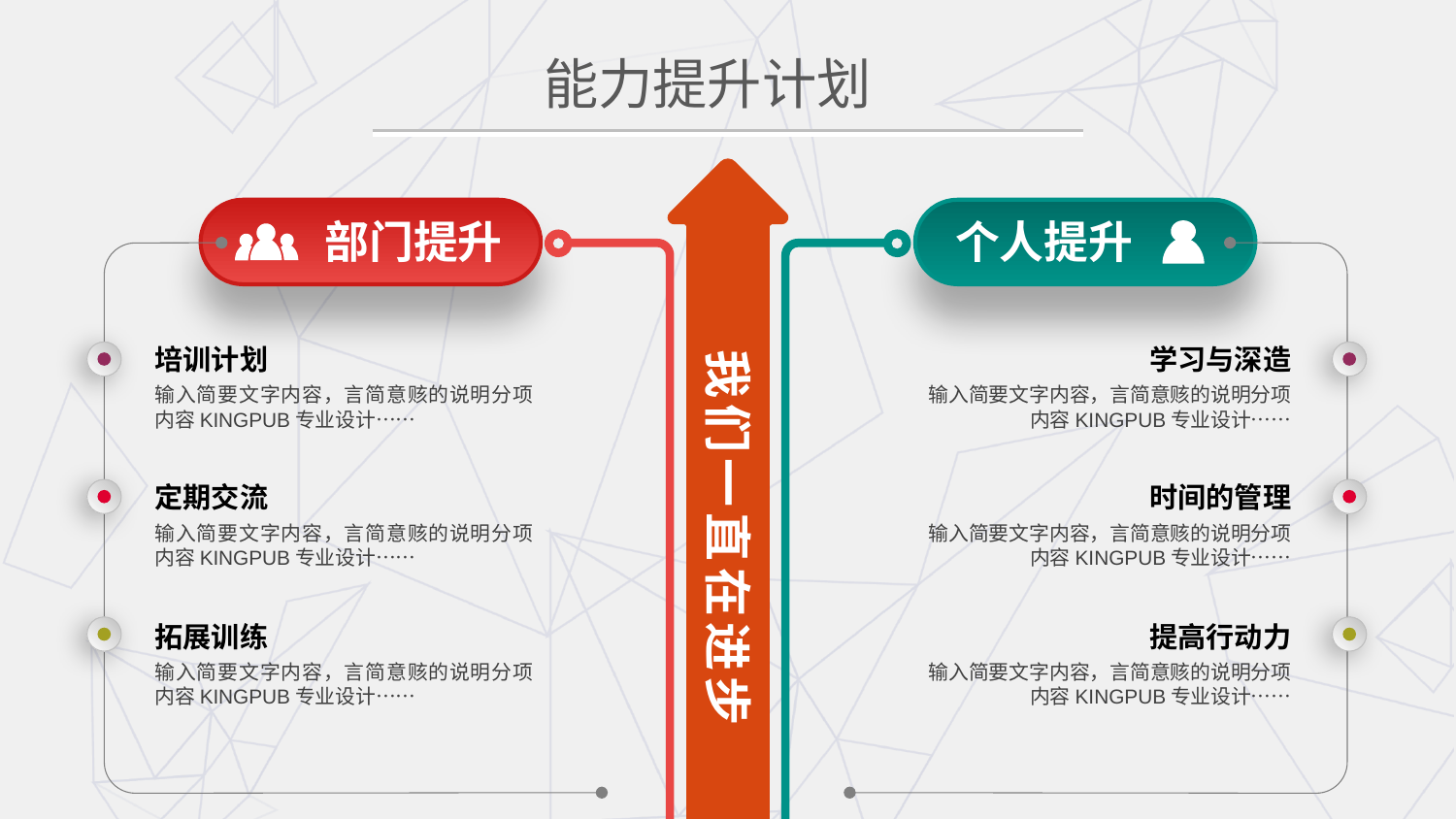

# 能力提升计划

部门提升

个人提升

我们一直在进步

培训计划
学习与深造

输入简要文字内容，言简意赅的说明分项内容KINGPUB专业设计……
输入简要文字内容，言简意赅的说明分项内容KINGPUB专业设计……

定期交流
时间的管理
输入简要文字内容，言简意赅的说明分项内容KINGPUB专业设计……
输入简要文字内容，言简意赅的说明分项内容KINGPUB专业设计……

拓展训练
提高行动力
输入简要文字内容，言简意赅的说明分项内容KINGPUB专业设计……
输入简要文字内容，言简意赅的说明分项内容KINGPUB专业设计……